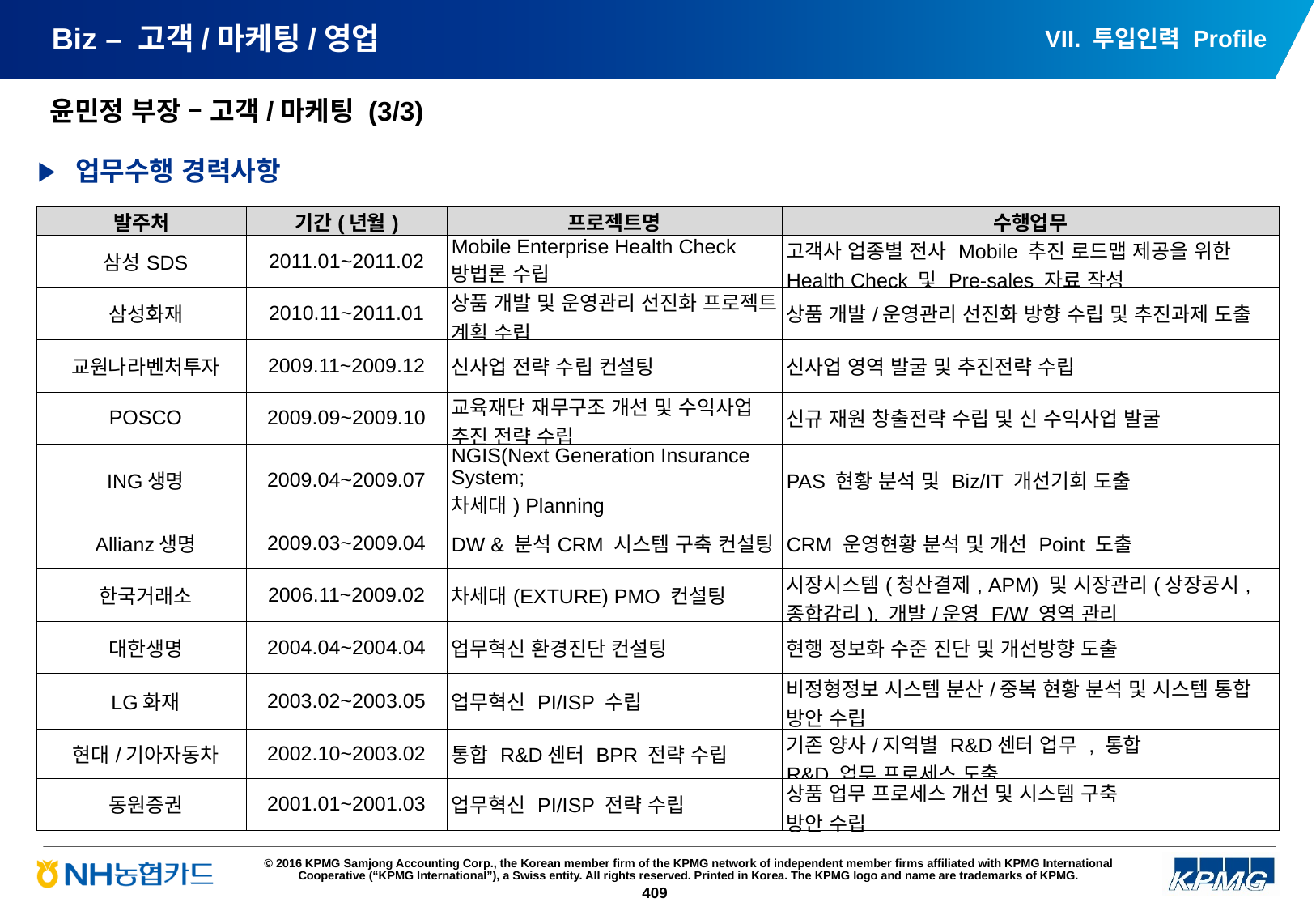

VII. 투입인력 Profile
# Biz – 고객/마케팅/영업
윤민정 부장 – 고객/마케팅 (3/3)
업무수행 경력사항
| 발주처 | 기간(년월) | 프로젝트명 | 수행업무 |
| --- | --- | --- | --- |
| 삼성SDS | 2011.01~2011.02 | Mobile Enterprise Health Check 방법론 수립 | 고객사 업종별 전사 Mobile 추진 로드맵 제공을 위한 Health Check 및 Pre-sales 자료 작성 |
| 삼성화재 | 2010.11~2011.01 | 상품 개발 및 운영관리 선진화 프로젝트 계획 수립 | 상품 개발/운영관리 선진화 방향 수립 및 추진과제 도출 |
| 교원나라벤처투자 | 2009.11~2009.12 | 신사업 전략 수립 컨설팅 | 신사업 영역 발굴 및 추진전략 수립 |
| POSCO | 2009.09~2009.10 | 교육재단 재무구조 개선 및 수익사업 추진 전략 수립 | 신규 재원 창출전략 수립 및 신 수익사업 발굴 |
| ING생명 | 2009.04~2009.07 | NGIS(Next Generation Insurance System; 차세대) Planning | PAS 현황 분석 및 Biz/IT 개선기회 도출 |
| Allianz생명 | 2009.03~2009.04 | DW & 분석CRM 시스템 구축 컨설팅 | CRM 운영현황 분석 및 개선 Point 도출 |
| 한국거래소 | 2006.11~2009.02 | 차세대(EXTURE) PMO 컨설팅 | 시장시스템(청산결제, APM) 및 시장관리(상장공시,종합감리), 개발/운영 F/W 영역 관리 |
| 대한생명 | 2004.04~2004.04 | 업무혁신 환경진단 컨설팅 | 현행 정보화 수준 진단 및 개선방향 도출 |
| LG화재 | 2003.02~2003.05 | 업무혁신 PI/ISP 수립 | 비정형정보 시스템 분산/중복 현황 분석 및 시스템 통합 방안 수립 |
| 현대/기아자동차 | 2002.10~2003.02 | 통합 R&D센터 BPR 전략 수립 | 기존 양사/지역별 R&D센터 업무 , 통합 R&D 업무 프로세스 도출 |
| 동원증권 | 2001.01~2001.03 | 업무혁신 PI/ISP 전략 수립 | 상품 업무 프로세스 개선 및 시스템 구축 방안 수립 |